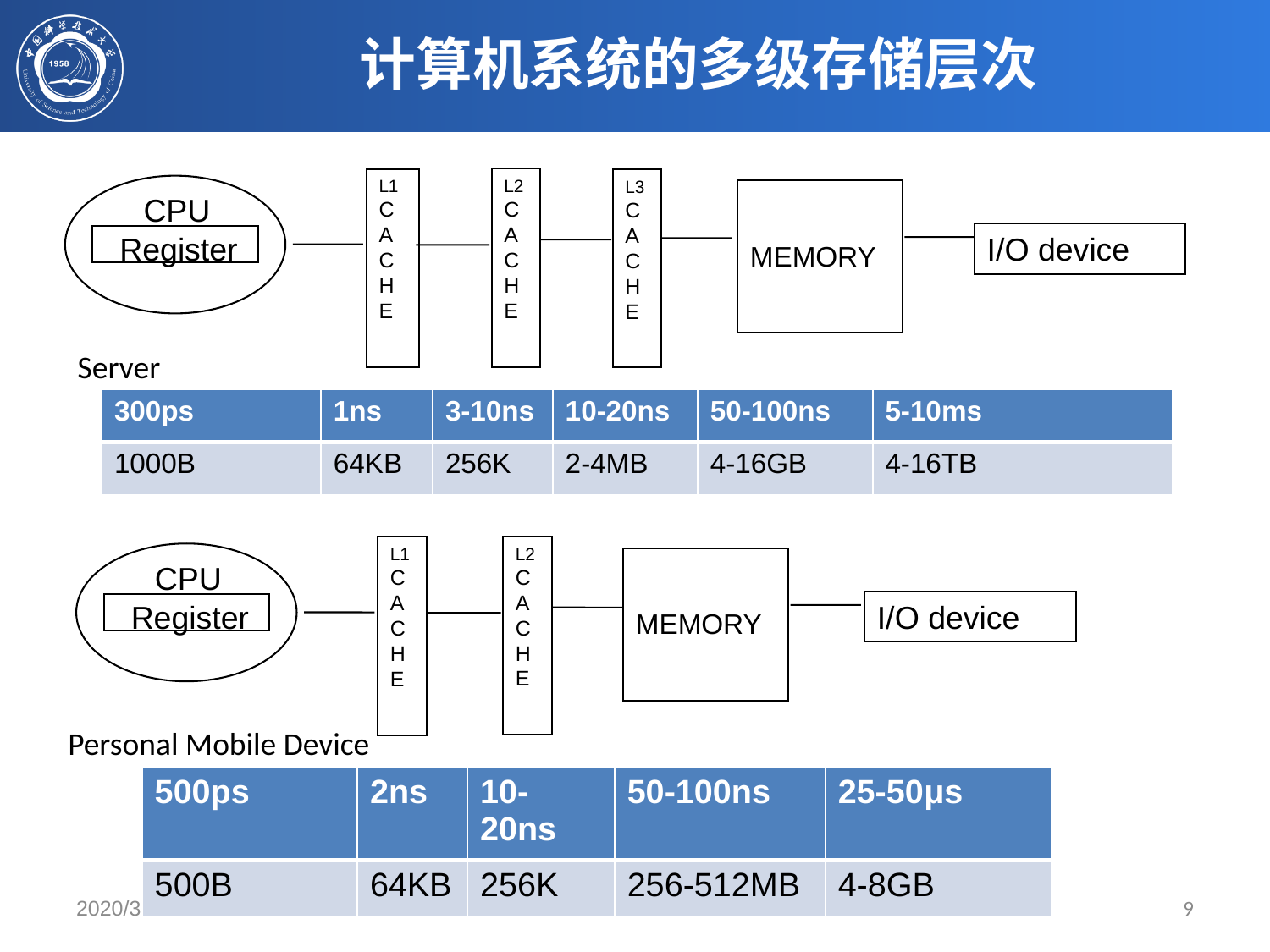

# 计算机系统的多级存储层次
L2
C
A
C
H
E

L1
C
A
C
H
E

L3
C
A
C
H
E

CPU
Register

MEMORY

I/O device

Server
| 300ps | 1ns | 3-10ns | 10-20ns | 50-100ns | 5-10ms |
| --- | --- | --- | --- | --- | --- |
| 1000B | 64KB | 256K | 2-4MB | 4-16GB | 4-16TB |
L2
C
A
C
H
E

L1
C
A
C
H
E

CPU
Register

MEMORY

I/O device

Personal Mobile Device
| 500ps | 2ns | 10-20ns | 50-100ns | 25-50μs |
| --- | --- | --- | --- | --- |
| 500B | 64KB | 256K | 256-512MB | 4-8GB |
2020/3/26
计算机体系结构
9